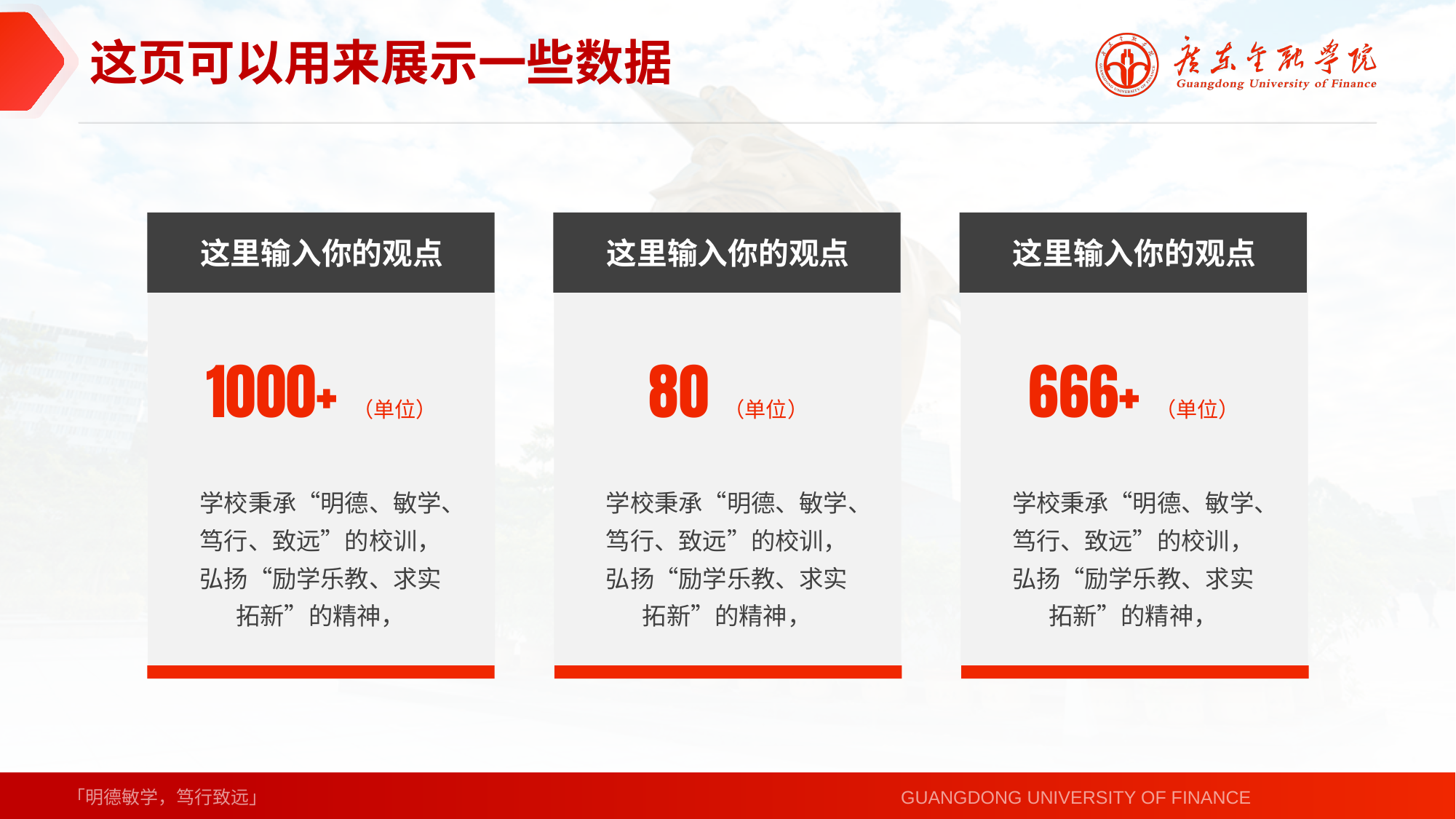

这页可以用来展示一些数据

这里输入你的观点
这里输入你的观点
这里输入你的观点
1000+（单位）
80（单位）
666+（单位）
学校秉承“明德、敏学、笃行、致远”的校训，弘扬“励学乐教、求实拓新”的精神，
学校秉承“明德、敏学、笃行、致远”的校训，弘扬“励学乐教、求实拓新”的精神，
学校秉承“明德、敏学、笃行、致远”的校训，弘扬“励学乐教、求实拓新”的精神，